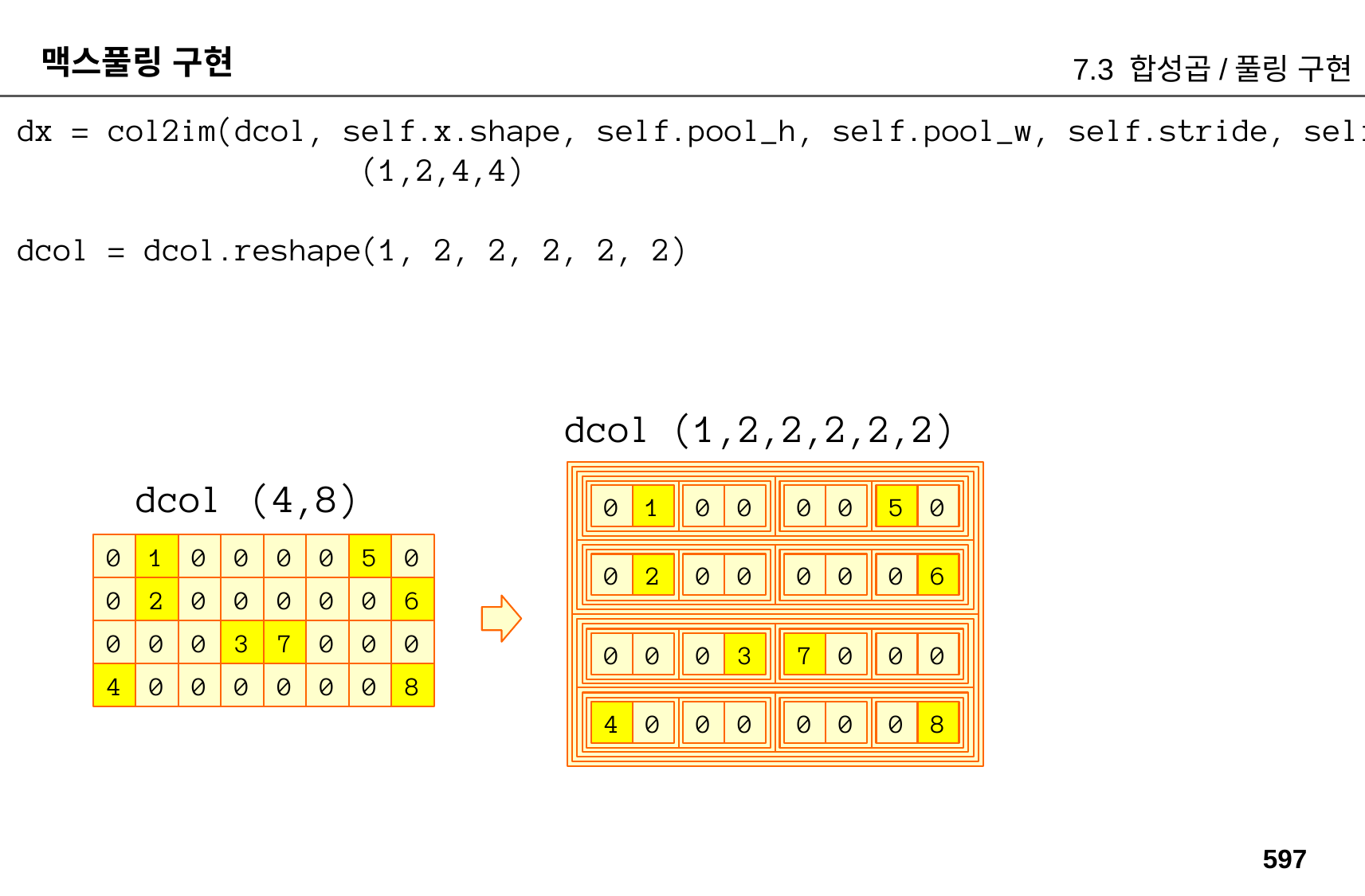

맥스풀링 구현
7.3 합성곱/풀링 구현
dx = col2im(dcol, self.x.shape, self.pool_h, self.pool_w, self.stride, self.pad)
                   (1,2,4,4)

dcol = dcol.reshape(1, 2, 2, 2, 2, 2)
dcol (1,2,2,2,2,2)

dcol
(4,8)

0
0
1
0
0
5
0
0
0
1
0
0
0
0
5
0

0
6
2
0
0
0
0
0
0
2
0
0
0
0
0
6

0
0
0
3
7
0
0
0

3
0
0
0
0
0
0
7
4
0
0
0
0
0
0
8

0
8
0
0
0
0
4
0